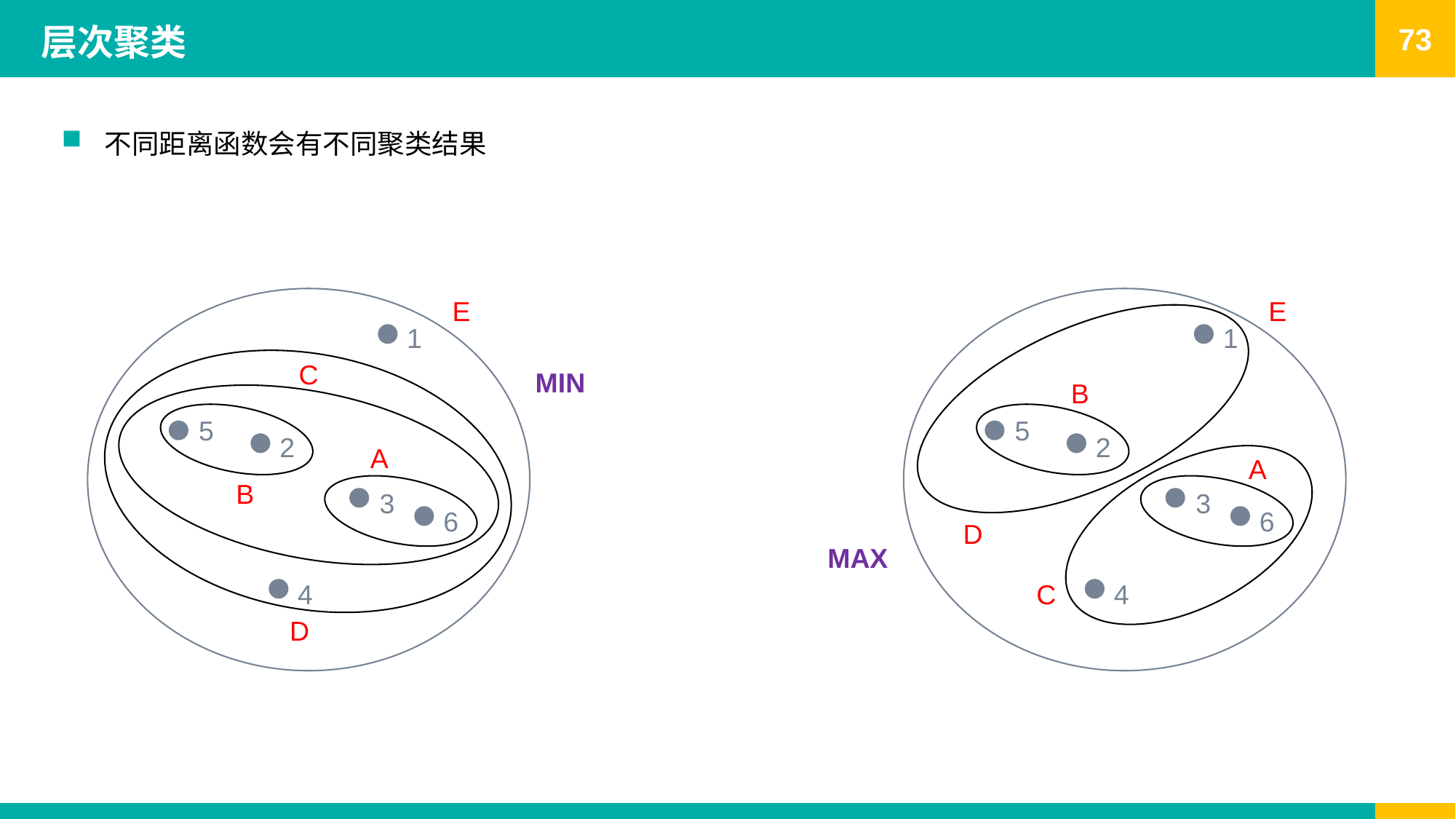

# 层次聚类
不同距离函数会有不同聚类结果

E

E
1
1

5

2

3

6

4

C

MIN
B

5

2

A
A
B

3

6

D
MAX
C
4

D